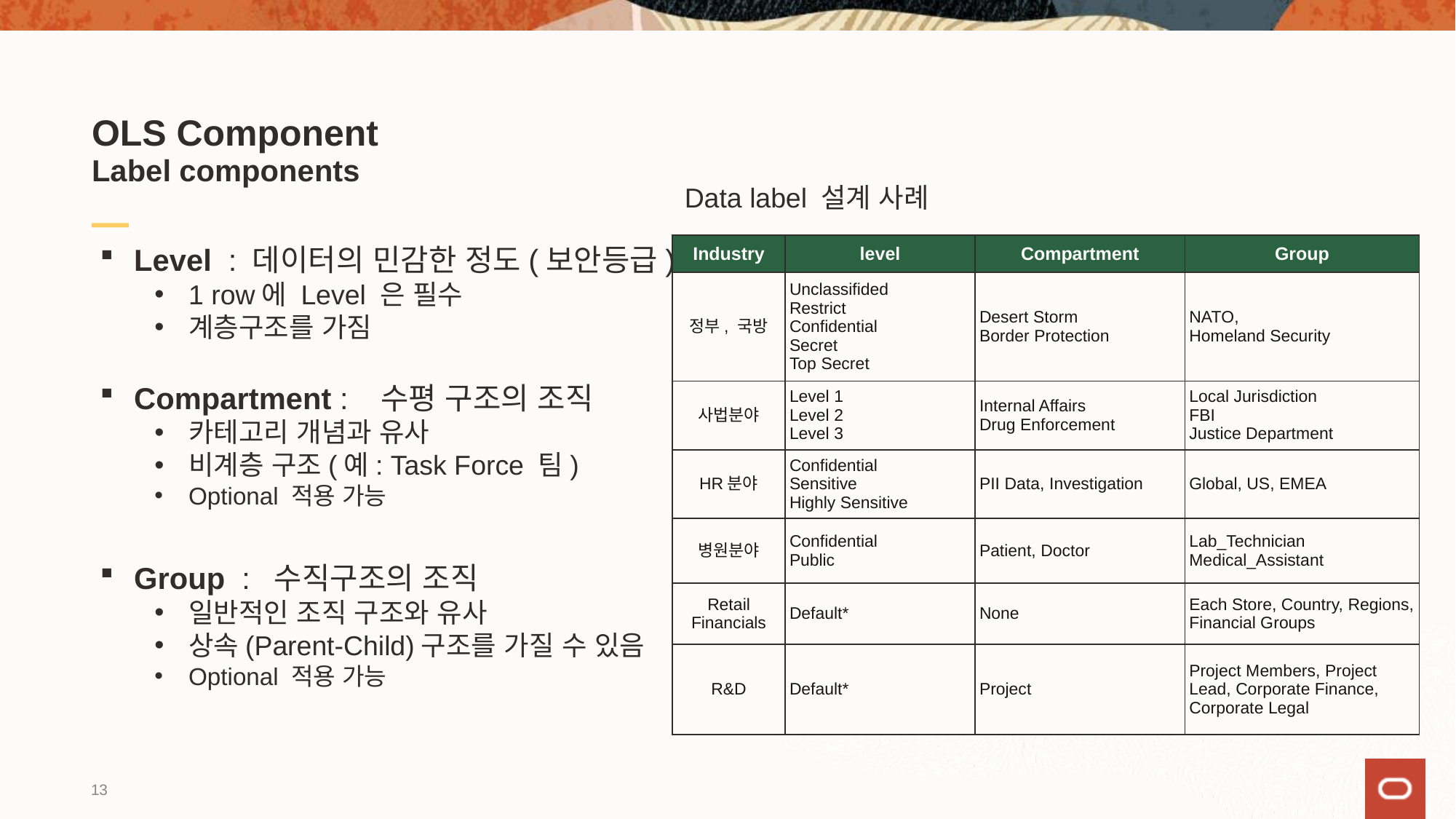

# OLS Component Label components
Data label 설계 사례
Level  : 데이터의 민감한 정도(보안등급)
1 row에 Level 은 필수
계층구조를 가짐
| Industry | level | Compartment | Group |
| --- | --- | --- | --- |
| 정부, 국방 | Unclassifided Restrict Confidential Secret Top Secret | Desert Storm Border Protection | NATO, Homeland Security |
| 사법분야 | Level 1 Level 2 Level 3 | Internal Affairs Drug Enforcement | Local Jurisdiction FBI Justice Department |
| HR분야 | Confidential Sensitive Highly Sensitive | PII Data, Investigation | Global, US, EMEA |
| 병원분야 | Confidential Public | Patient, Doctor | Lab\_Technician Medical\_Assistant |
| Retail Financials | Default\* | None | Each Store, Country, Regions, Financial Groups |
| R&D | Default\* | Project | Project Members, Project Lead, Corporate Finance, Corporate Legal |
Compartment :   수평 구조의 조직
카테고리 개념과 유사
비계층 구조(예: Task Force 팀)
Optional 적용 가능
Group  :  수직구조의 조직
일반적인 조직 구조와 유사
상속(Parent-Child)구조를 가질 수 있음
Optional 적용 가능

13